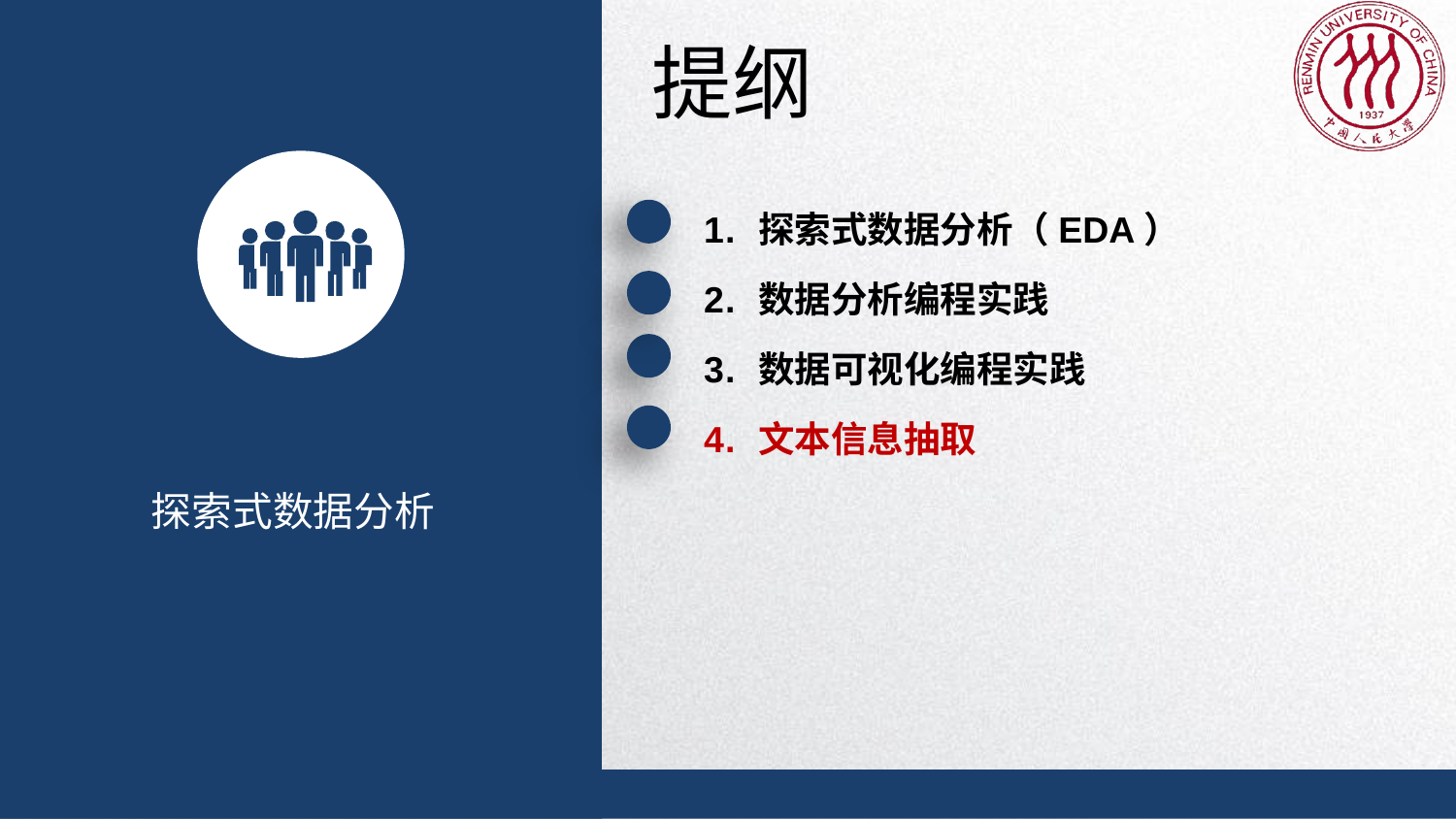

提纲

探索式数据分析（EDA）
数据分析编程实践
数据可视化编程实践
文本信息抽取

探索式数据分析